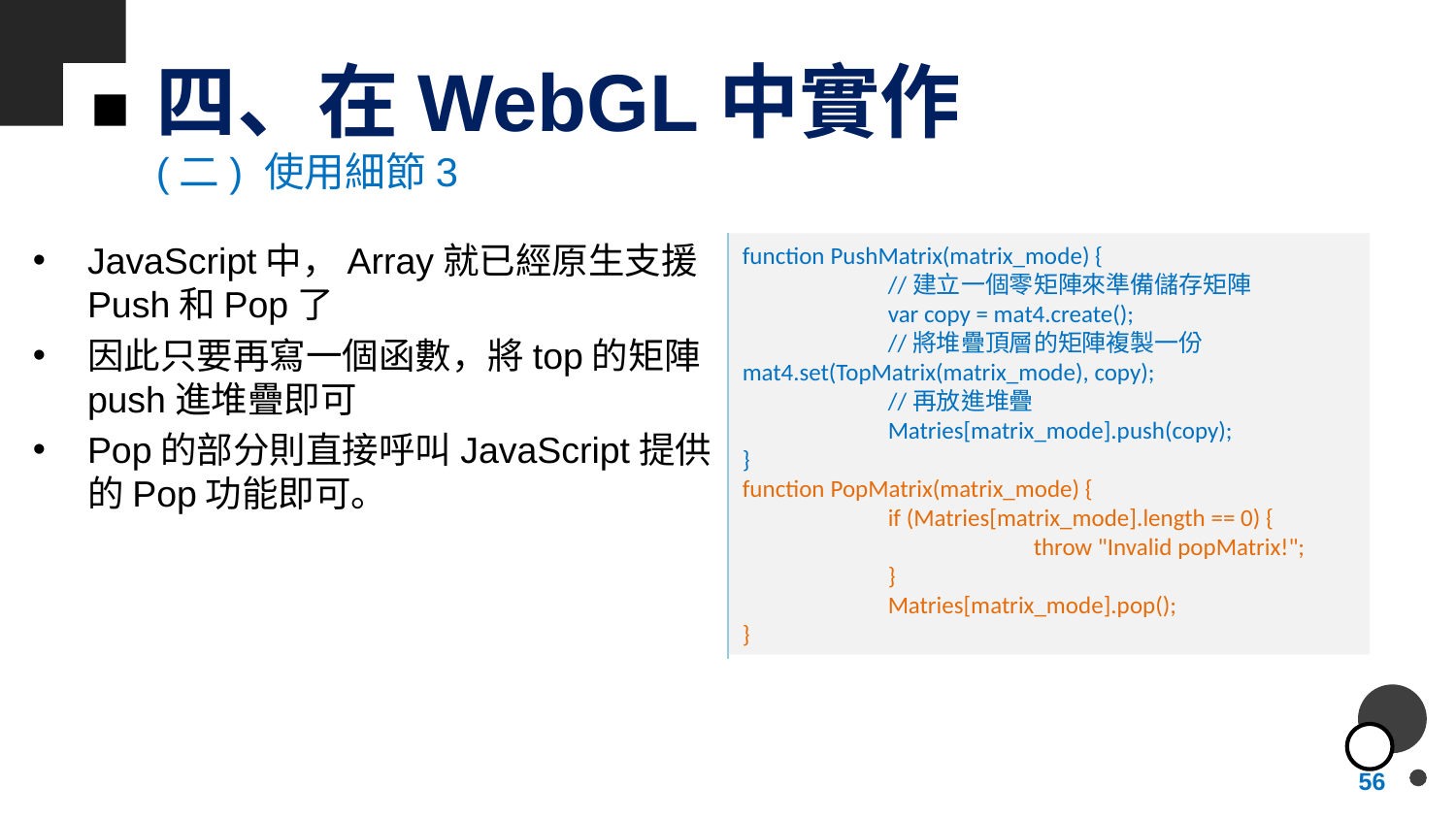

# 四、在WebGL中實作
(二) 使用細節3
JavaScript中，Array就已經原生支援Push和Pop了
因此只要再寫一個函數，將top的矩陣push進堆疊即可
Pop的部分則直接呼叫JavaScript提供的Pop功能即可。
function PushMatrix(matrix_mode) {
 	//建立一個零矩陣來準備儲存矩陣
	var copy = mat4.create();
	//將堆疊頂層的矩陣複製一份        	mat4.set(TopMatrix(matrix_mode), copy);
	//再放進堆疊
	Matries[matrix_mode].push(copy);
}
function PopMatrix(matrix_mode) {
	if (Matries[matrix_mode].length == 0) {
 		throw "Invalid popMatrix!";
	}
	Matries[matrix_mode].pop();
}

56